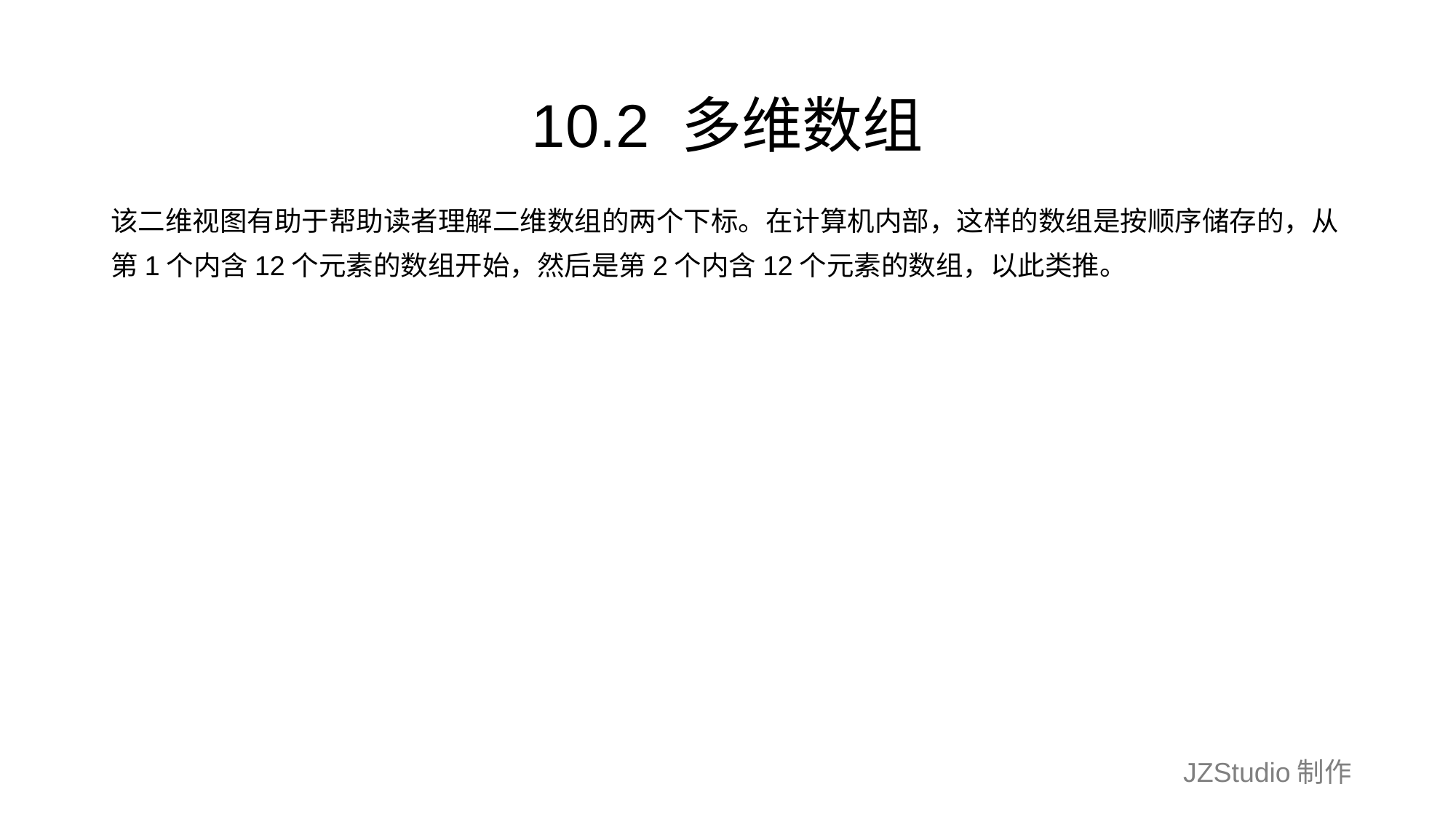

# 10.2 多维数组
该二维视图有助于帮助读者理解二维数组的两个下标。在计算机内部，这样的数组是按顺序储存的，从
第1个内含12个元素的数组开始，然后是第2个内含12个元素的数组，以此类推。